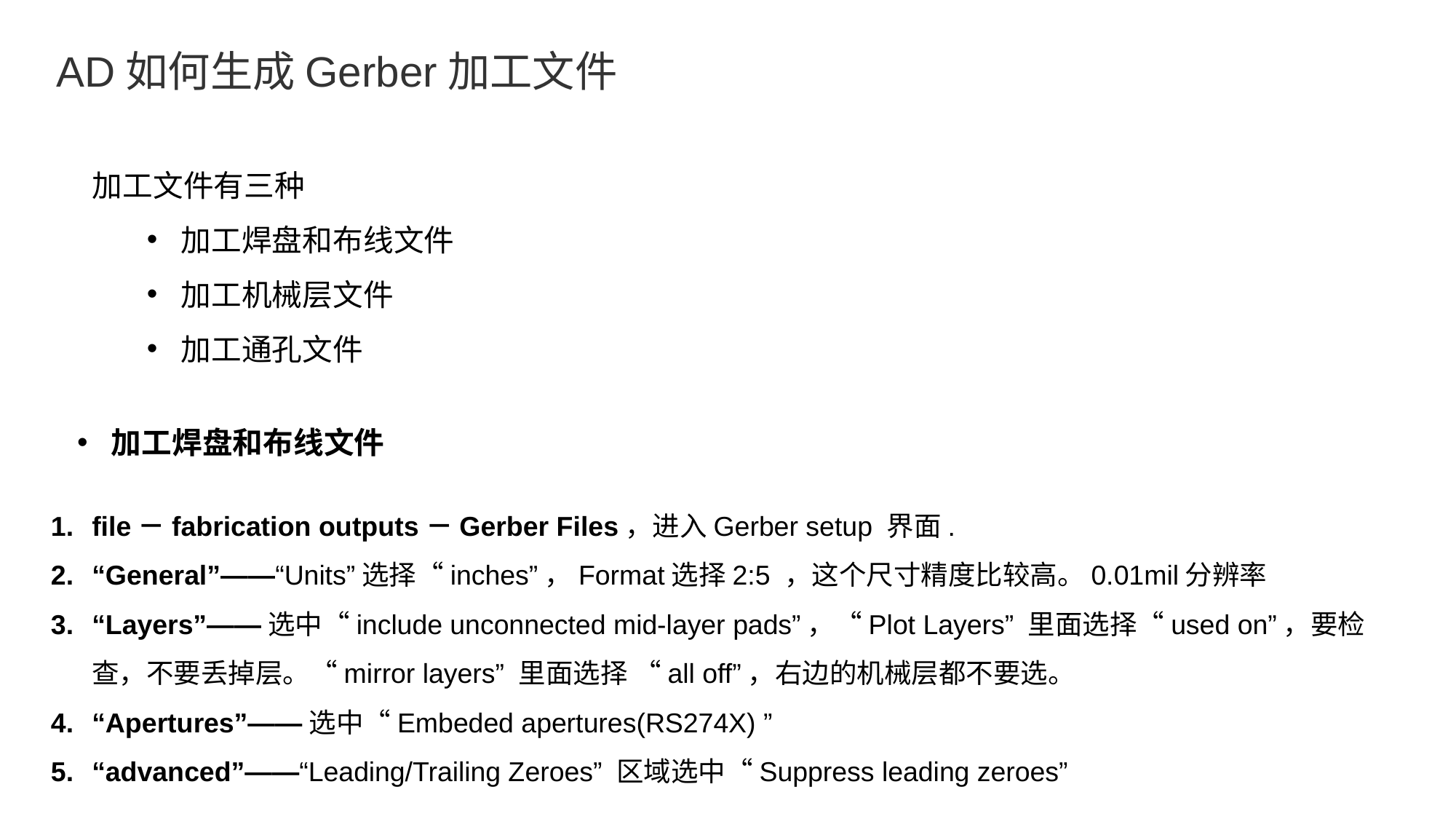

AD如何生成Gerber加工文件
加工文件有三种
加工焊盘和布线文件
加工机械层文件
加工通孔文件
加工焊盘和布线文件
file－fabrication outputs－Gerber Files，进入Gerber setup 界面.
“General”——“Units”选择“inches”，Format选择2:5 ，这个尺寸精度比较高。0.01mil分辨率
“Layers”——选中“include unconnected mid-layer pads”，“Plot Layers” 里面选择“used on”，要检查，不要丢掉层。“mirror layers” 里面选择 “all off”，右边的机械层都不要选。
“Apertures”——选中“Embeded apertures(RS274X) ”
“advanced”——“Leading/Trailing Zeroes” 区域选中“Suppress leading zeroes”